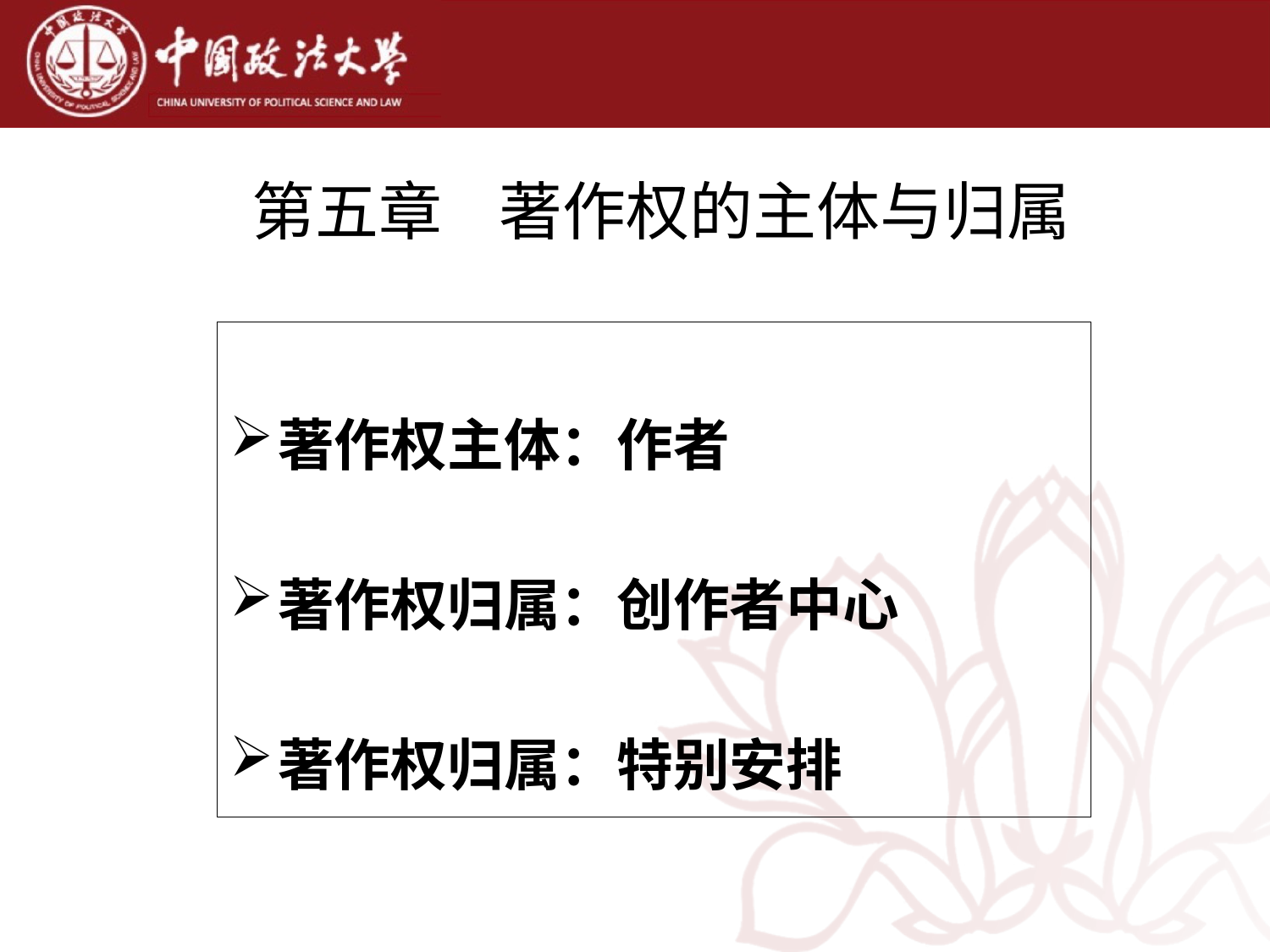

# 第五章    著作权的主体与归属
著作权主体：作者
著作权归属：创作者中心
著作权归属：特别安排